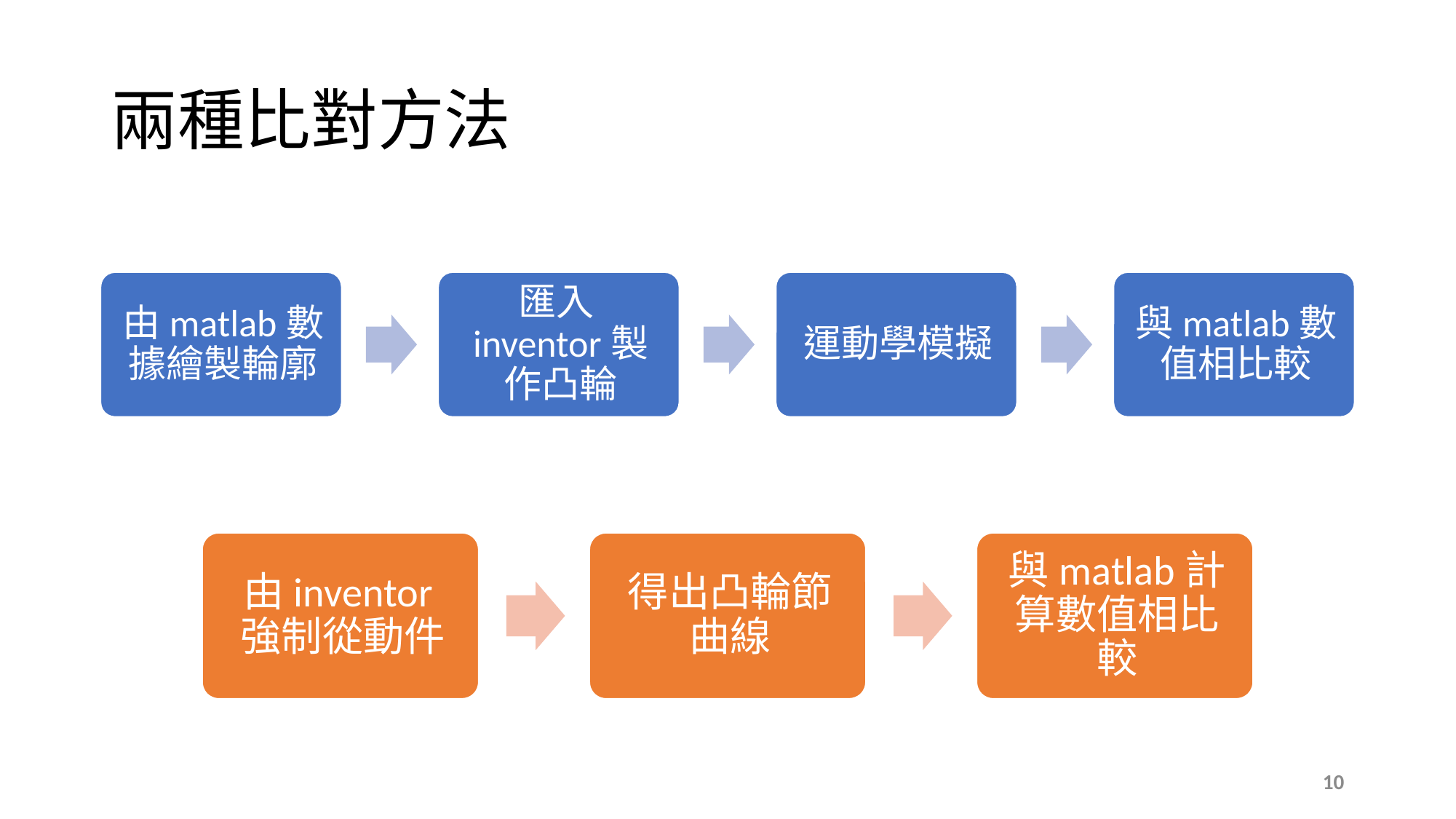

# 兩種比對方法
由matlab數據繪製輪廓

匯入inventor製作凸輪

運動學模擬

與matlab數值相比較
由inventor強制從動件

得出凸輪節曲線

與matlab計算數值相比較
10